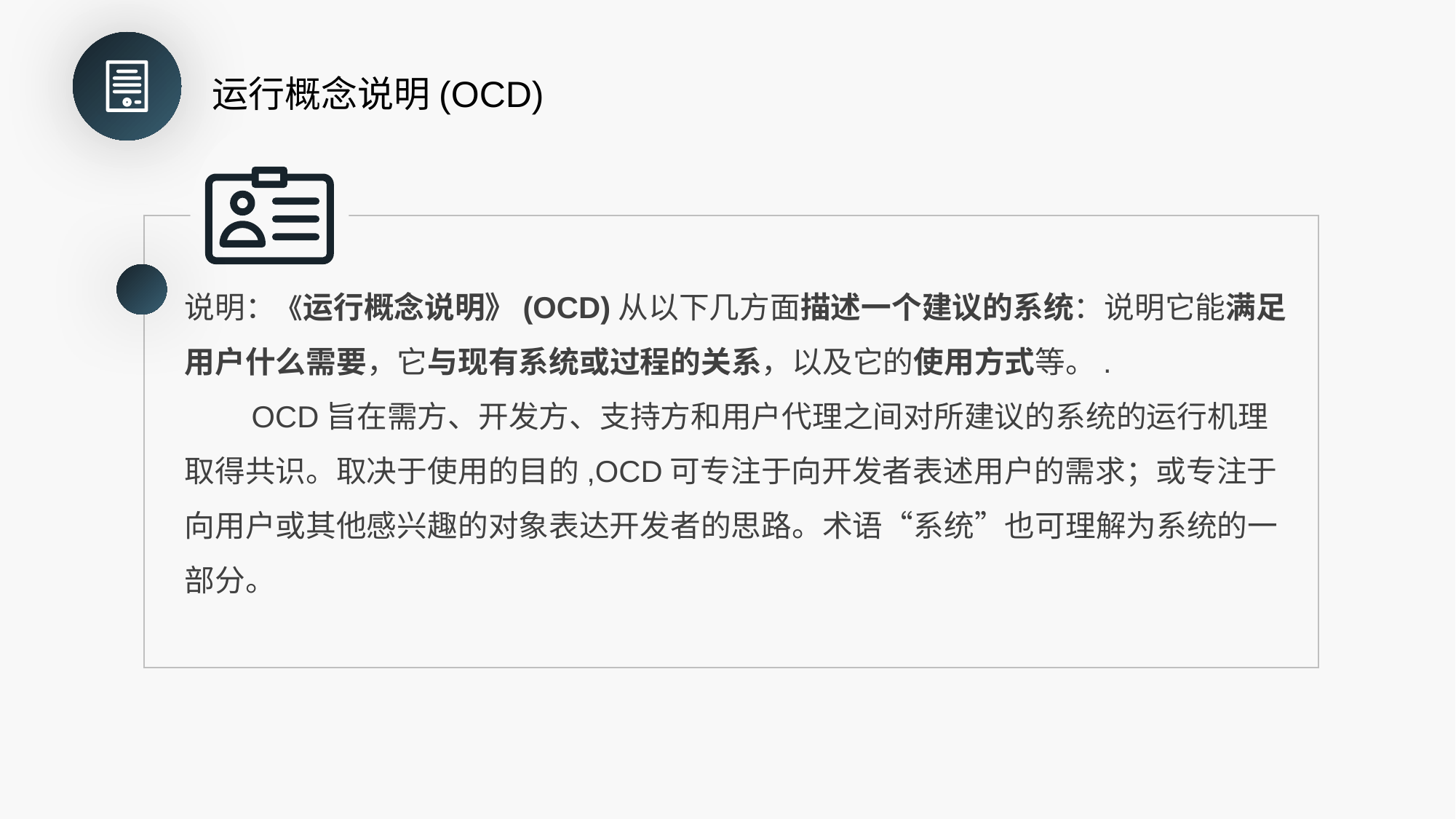

运行概念说明(OCD)

说明：《运行概念说明》(OCD)从以下几方面描述一个建议的系统：说明它能满足用户什么需要，它与现有系统或过程的关系，以及它的使用方式等。.
        OCD旨在需方、开发方、支持方和用户代理之间对所建议的系统的运行机理取得共识。取决于使用的目的,OCD可专注于向开发者表述用户的需求；或专注于向用户或其他感兴趣的对象表达开发者的思路。术语“系统”也可理解为系统的一部分。